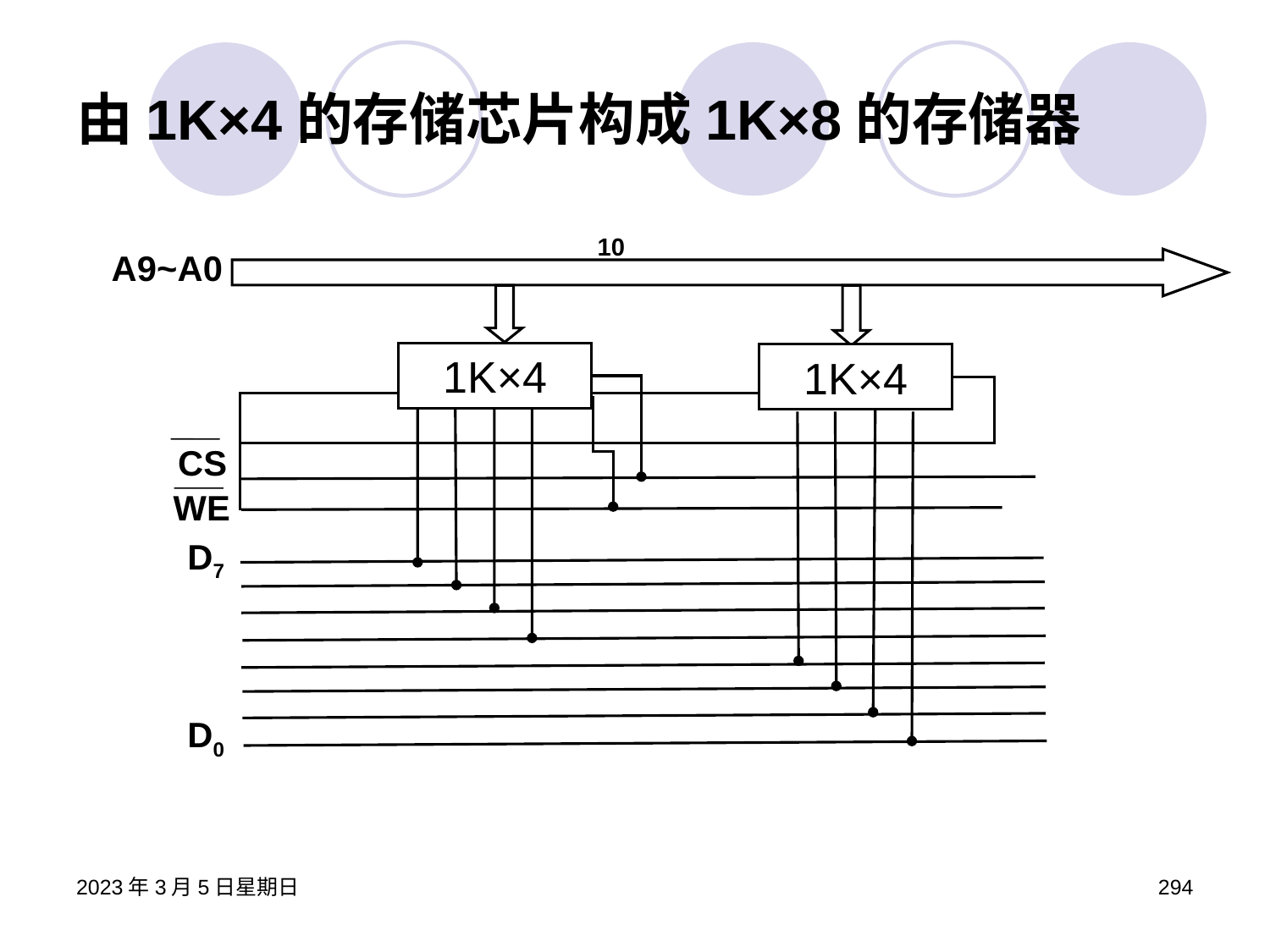

# 由1K×4的存储芯片构成1K×8的存储器

10
A9~A0

1K×4
1K×4

CS

WE

D7

D0

2023年3月5日星期日
294